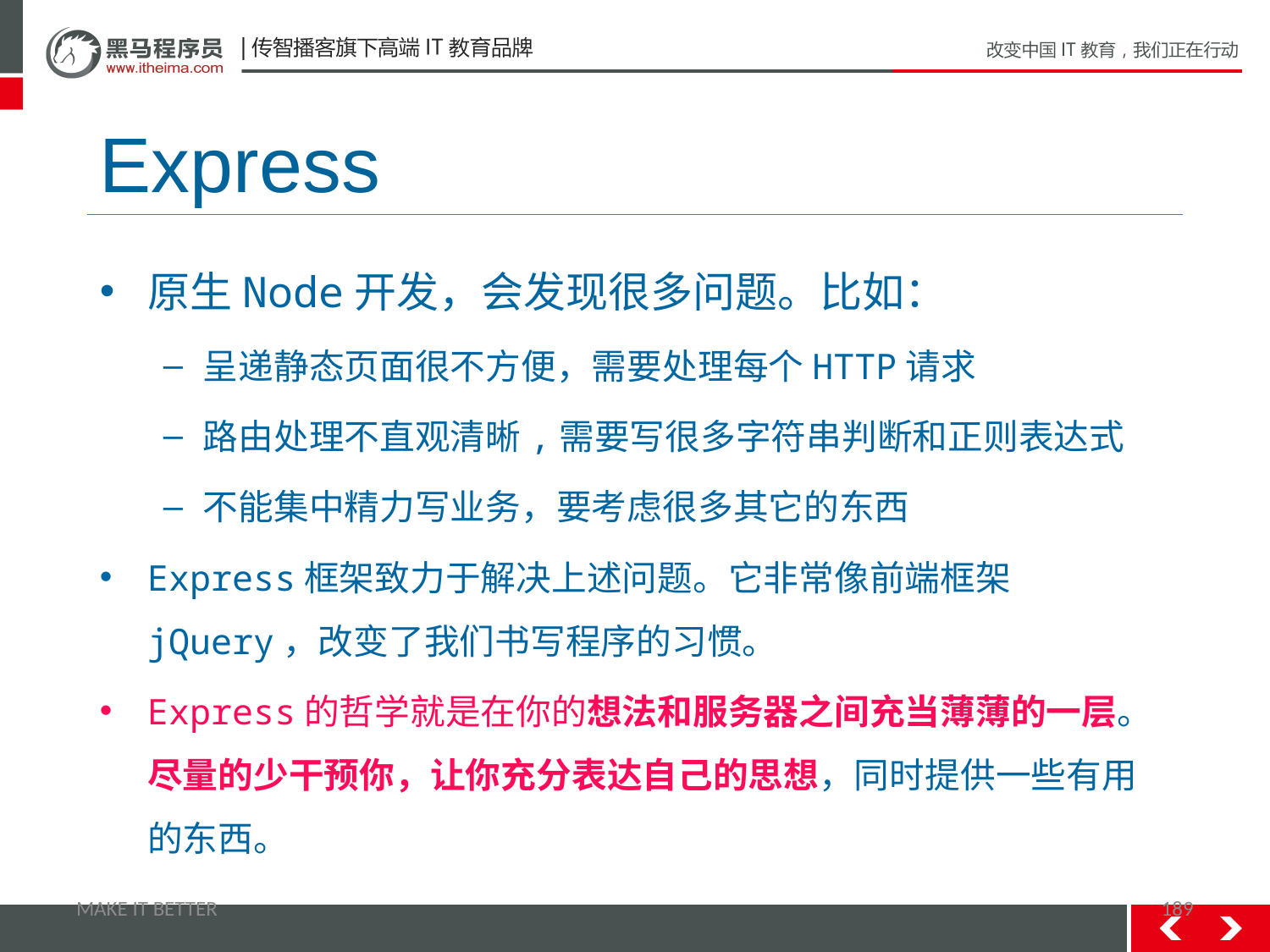

# Express
原生Node开发，会发现很多问题。比如：
呈递静态页面很不方便，需要处理每个HTTP请求
路由处理不直观清晰,需要写很多字符串判断和正则表达式
不能集中精力写业务，要考虑很多其它的东西
Express框架致力于解决上述问题。它非常像前端框架jQuery，改变了我们书写程序的习惯。
Express的哲学就是在你的想法和服务器之间充当薄薄的一层。尽量的少干预你，让你充分表达自己的思想，同时提供一些有用的东西。
MAKE IT BETTER
189